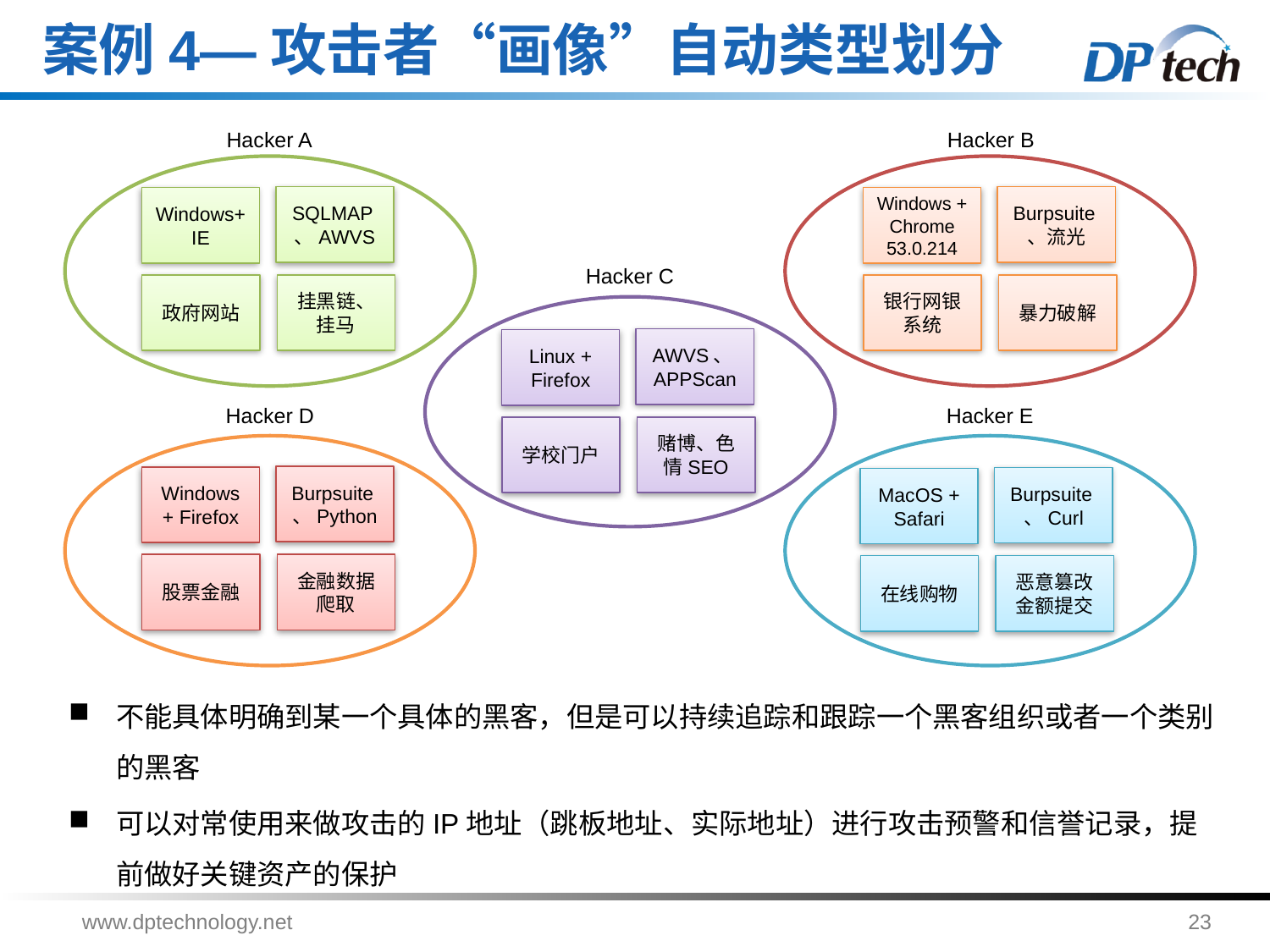

案例4—攻击者“画像”自动类型划分
Hacker A
Hacker B

SQLMAP、AWVS
Windows+IE
政府网站
挂黑链、挂马
Burpsuite、流光
Windows + Chrome 53.0.214
银行网银系统
暴力破解
Hacker C

AWVS、APPScan
Linux + Firefox
学校门户
赌博、色情SEO
Hacker D
Hacker E

Burpsuite、Python
Windows + Firefox
股票金融
金融数据爬取
Burpsuite、Curl
MacOS + Safari
在线购物
恶意篡改金额提交
不能具体明确到某一个具体的黑客，但是可以持续追踪和跟踪一个黑客组织或者一个类别的黑客
可以对常使用来做攻击的IP地址（跳板地址、实际地址）进行攻击预警和信誉记录，提前做好关键资产的保护